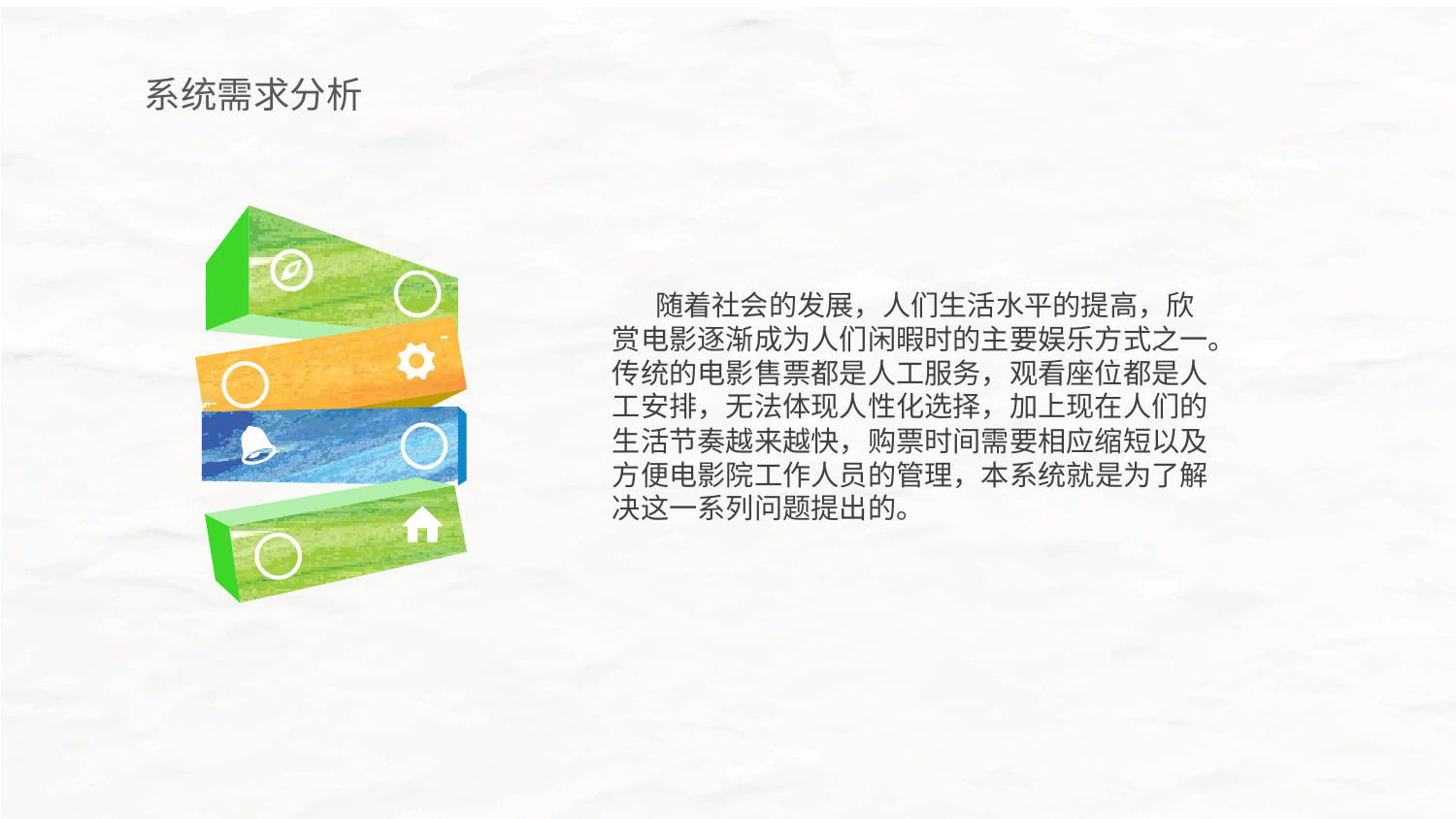

系统需求分析

       随着社会的发展，人们生活水平的提高，欣赏电影逐渐成为人们闲暇时的主要娱乐方式之一。传统的电影售票都是人工服务，观看座位都是人工安排，无法体现人性化选择，加上现在人们的生活节奏越来越快，购票时间需要相应缩短以及方便电影院工作人员的管理，本系统就是为了解决这一系列问题提出的。